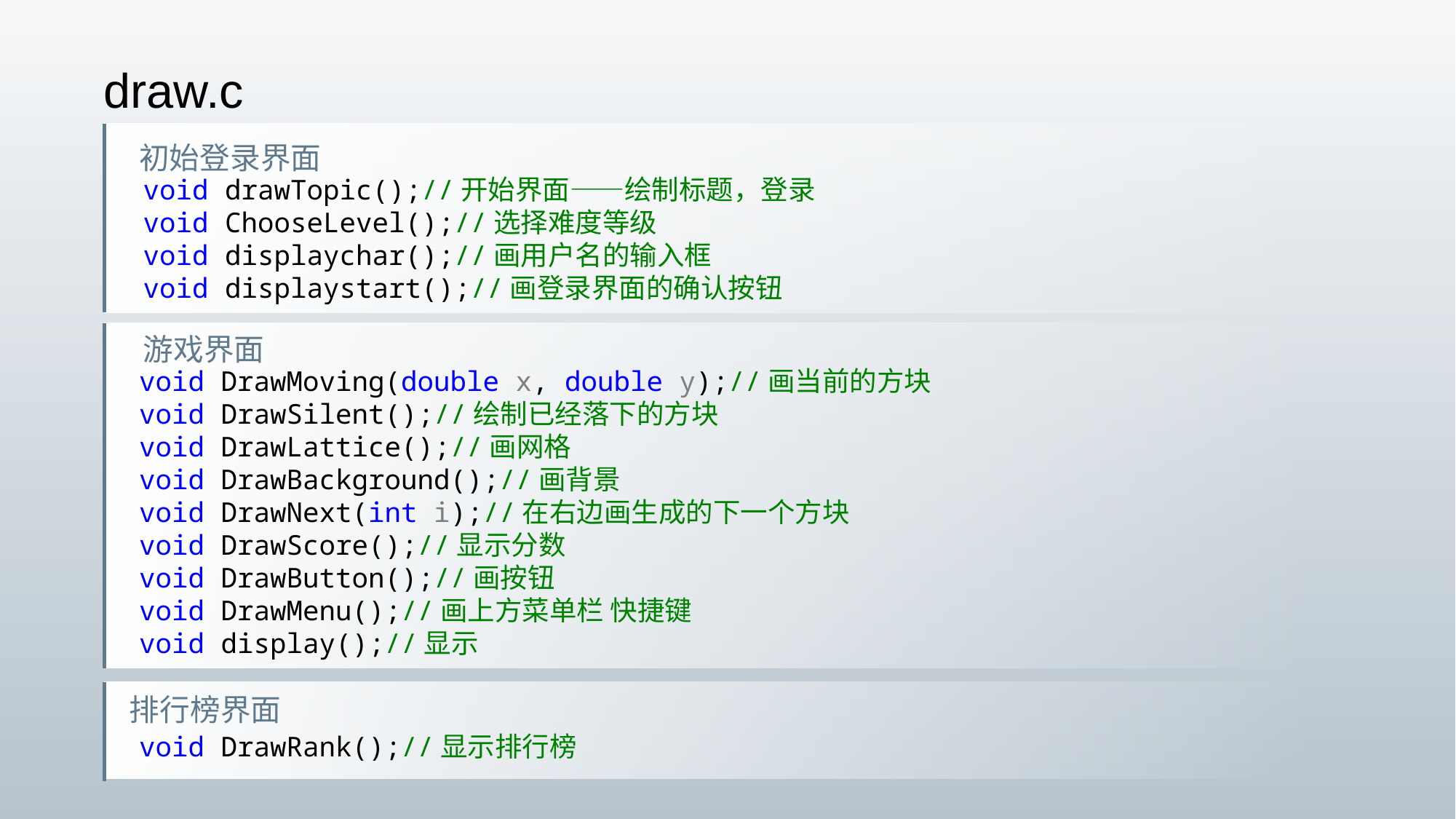

draw.c

初始登录界面
void drawTopic();//开始界面——绘制标题，登录
void ChooseLevel();//选择难度等级
void displaychar();//画用户名的输入框
void displaystart();//画登录界面的确认按钮
游戏界面

void DrawMoving(double x, double y);//画当前的方块
void DrawSilent();//绘制已经落下的方块
void DrawLattice();//画网格
void DrawBackground();//画背景
void DrawNext(int i);//在右边画生成的下一个方块
void DrawScore();//显示分数
void DrawButton();//画按钮
void DrawMenu();//画上方菜单栏 快捷键
void display();//显示
排行榜界面

void DrawRank();//显示排行榜